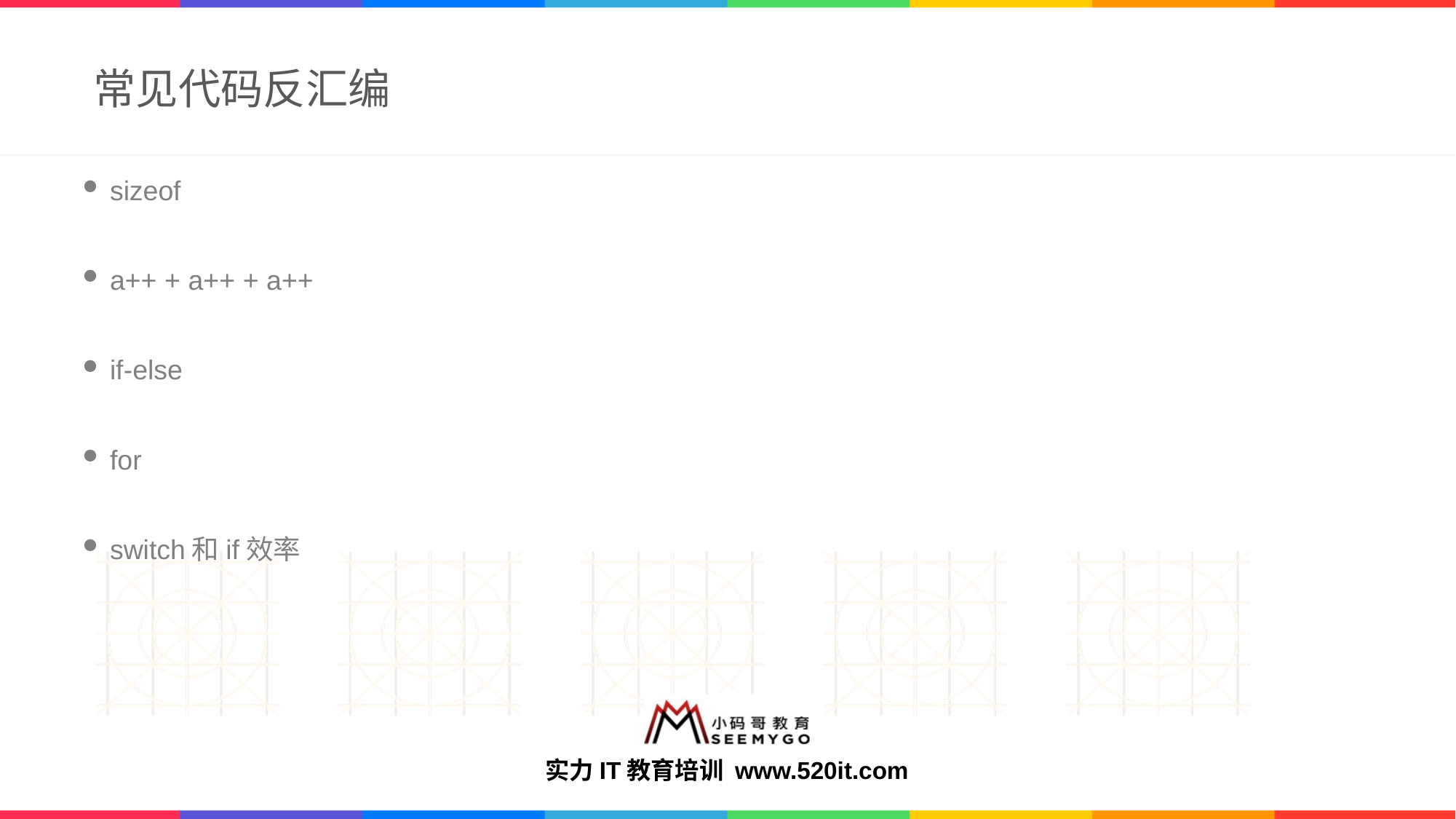

# 常见代码反汇编

sizeof

a++ + a++ + a++

if-else

for

switch和if效率